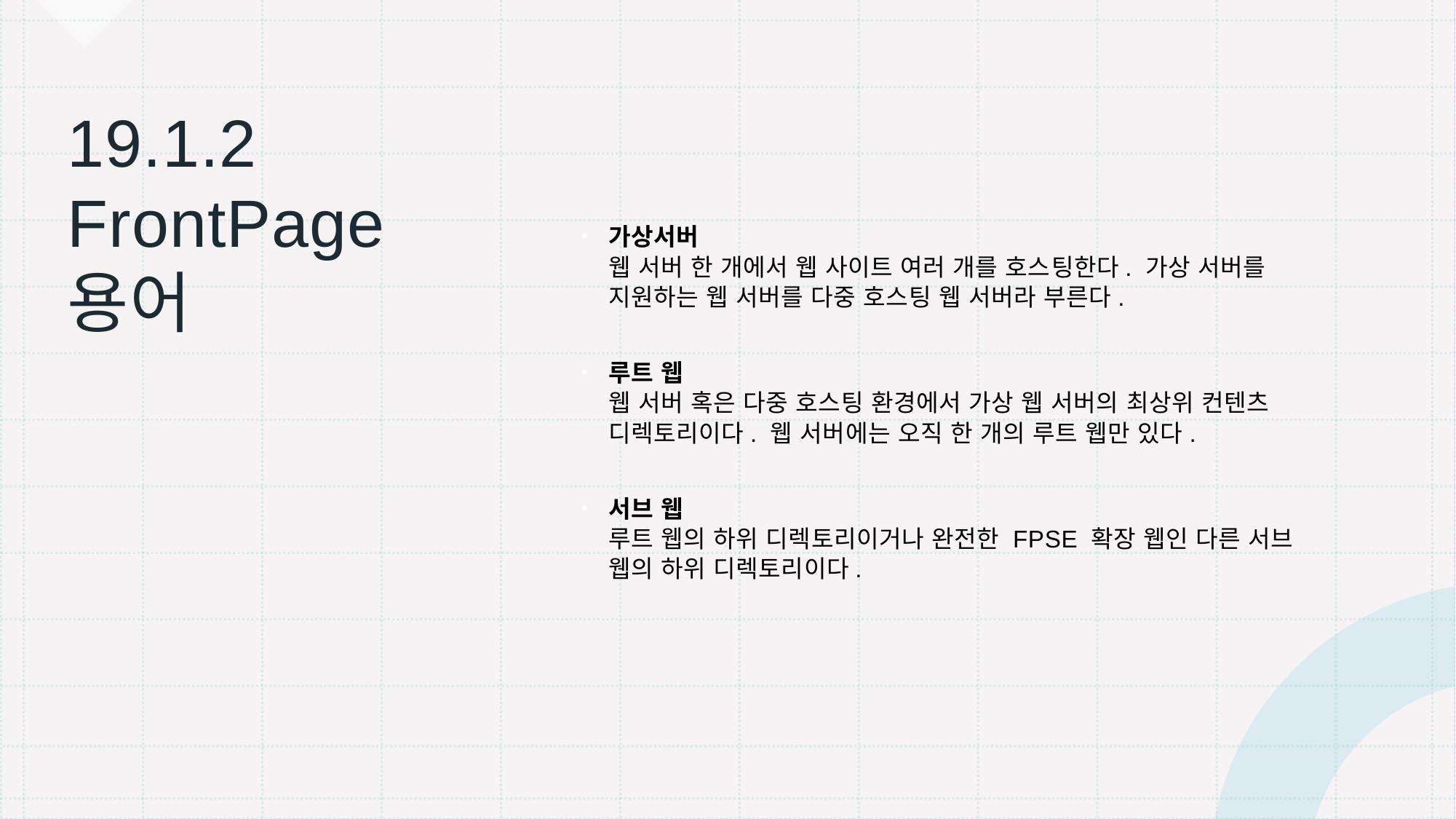

가상서버
웹 서버 한 개에서 웹 사이트 여러 개를 호스팅한다. 가상 서버를 지원하는 웹 서버를 다중 호스팅 웹 서버라 부른다.

루트 웹
웹 서버 혹은 다중 호스팅 환경에서 가상 웹 서버의 최상위 컨텐츠 디렉토리이다. 웹 서버에는 오직 한 개의 루트 웹만 있다.

서브 웹
루트 웹의 하위 디렉토리이거나 완전한 FPSE 확장 웹인 다른 서브 웹의 하위 디렉토리이다.

# 19.1.2 FrontPage 용어